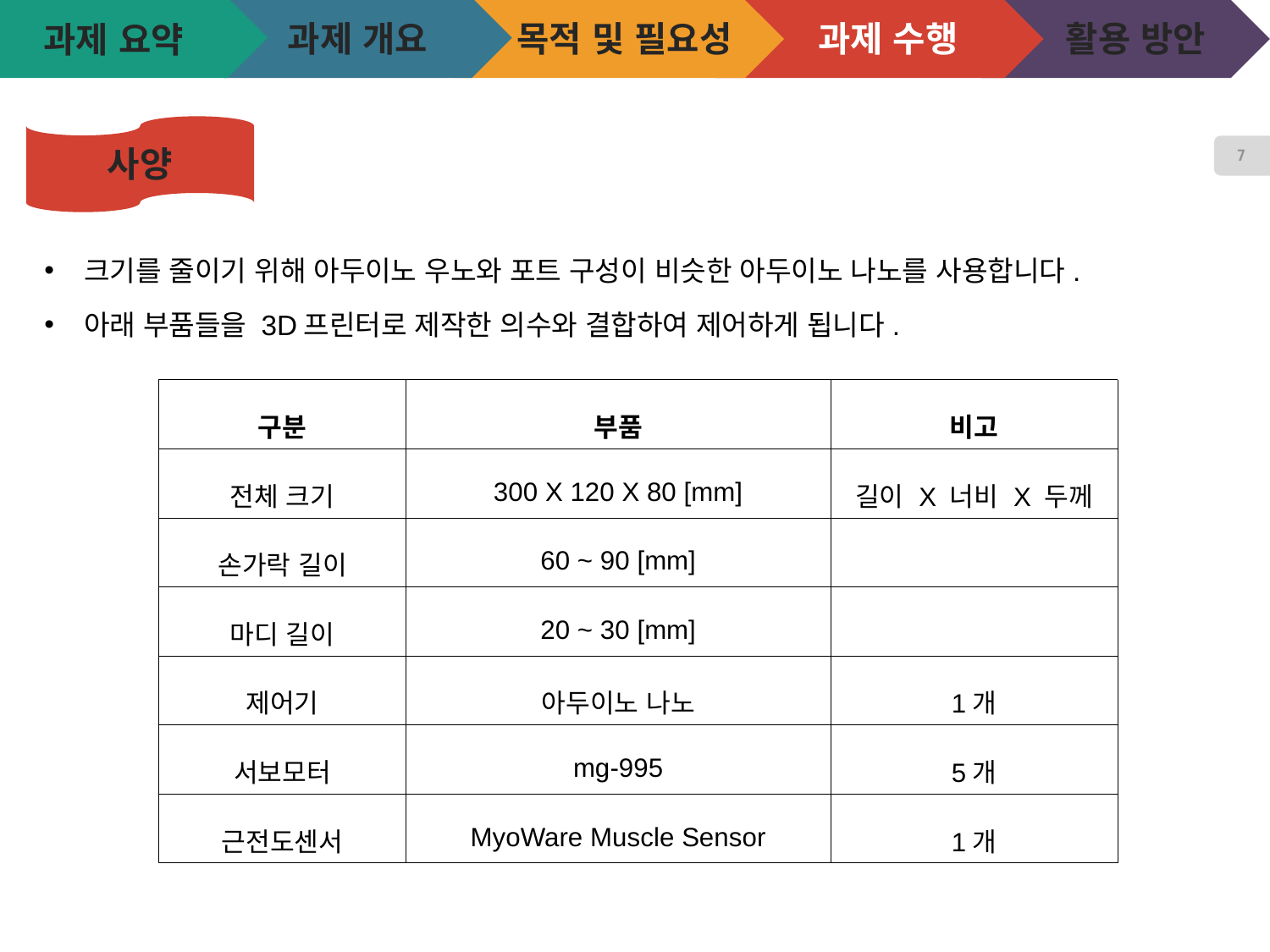

과제 개요
목적 및 필요성
과제 수행
활용 방안
# 과제 요약
사양
7
크기를 줄이기 위해 아두이노 우노와 포트 구성이 비슷한 아두이노 나노를 사용합니다.
아래 부품들을 3D프린터로 제작한 의수와 결합하여 제어하게 됩니다.

| 구분 | 부품 | 비고 |
| --- | --- | --- |
| 전체 크기 | 300 X 120 X 80 [mm] | 길이 X 너비 X 두께 |
| 손가락 길이 | 60 ~ 90 [mm] |  |
| 마디 길이 | 20 ~ 30 [mm] |  |
| 제어기 | 아두이노 나노 | 1개 |
| 서보모터 | mg-995 | 5개 |
| 근전도센서 | MyoWare Muscle Sensor | 1개 |